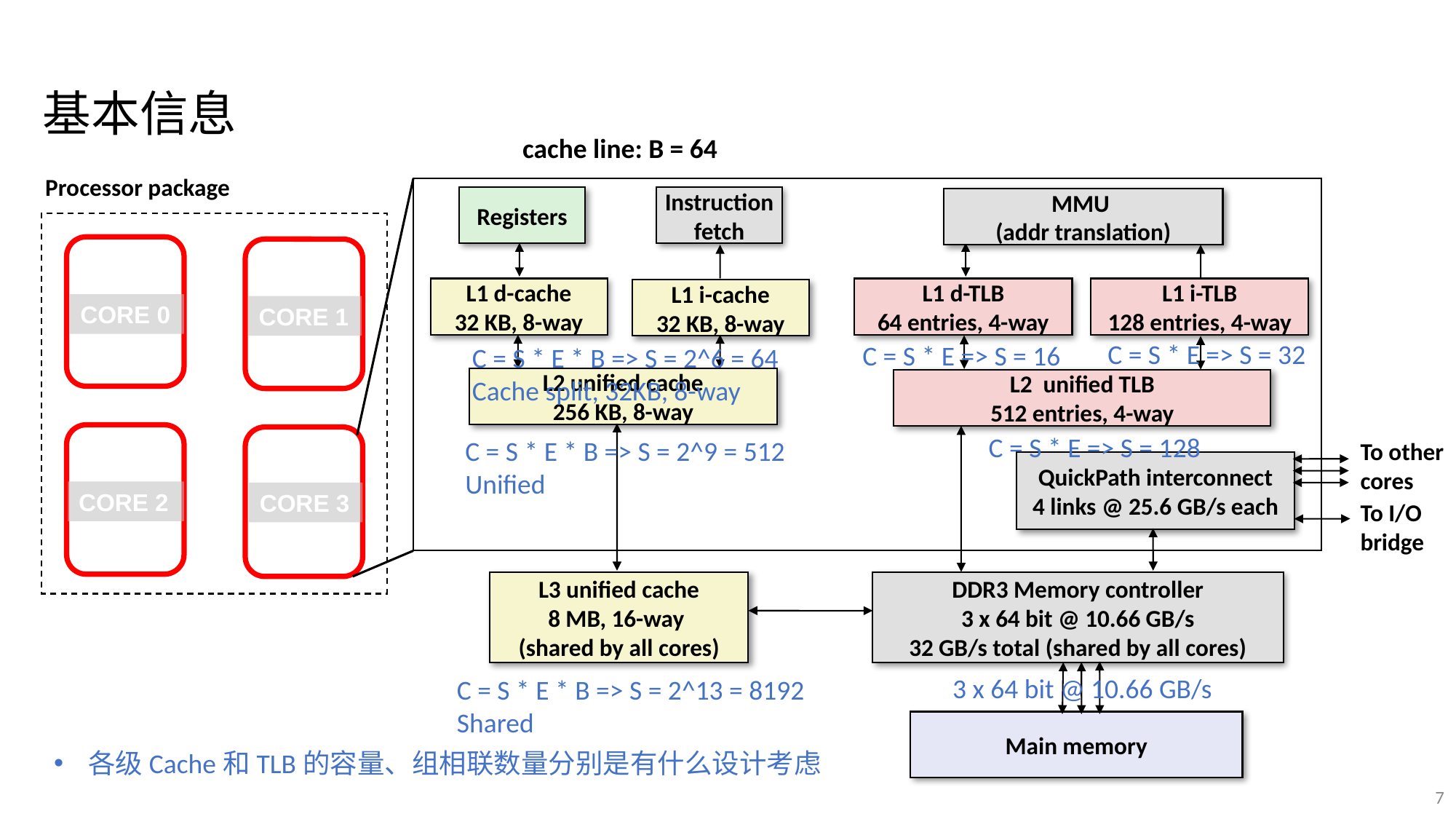

基本信息
cache line: B = 64
Processor package

Registers
Instruction
fetch
MMU
(addr translation)

CORE 2

L1 d-cache
32 KB, 8-way
L1 d-TLB
64 entries, 4-way
L1 i-TLB
128 entries, 4-way
L1 i-cache
32 KB, 8-way
CORE 0
CORE 1
C = S * E => S = 32
C = S * E => S = 16

C = S * E * B => S = 2^6 = 64
Cache split, 32KB, 8-way

L2 unified cache
256 KB, 8-way
L2  unified TLB
512 entries, 4-way

C = S * E => S = 128

C = S * E * B => S = 2^9 = 512
Unified
To other
cores
QuickPath interconnect
4 links @ 25.6 GB/s each

CORE 3
To I/O
bridge

L3 unified cache
8 MB, 16-way
(shared by all cores)
DDR3 Memory controller
3 x 64 bit @ 10.66 GB/s
32 GB/s total (shared by all cores)

3 x 64 bit @ 10.66 GB/s
C = S * E * B => S = 2^13 = 8192
Shared
Main memory
各级Cache和TLB的容量、组相联数量分别是有什么设计考虑
7